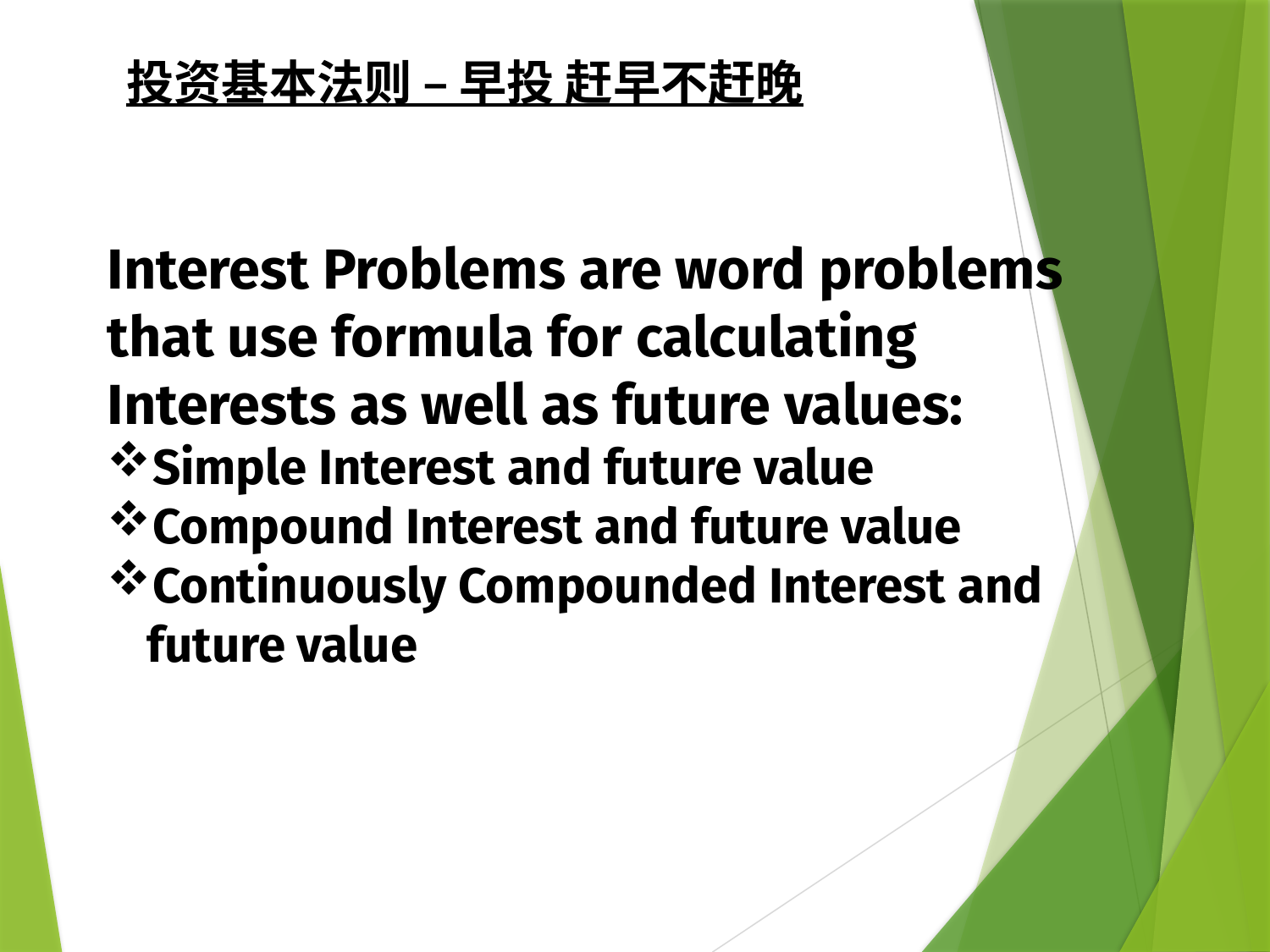

投资基本法则 – 早投 赶早不赶晚
Interest Problems are word problems that use formula for calculating Interests as well as future values:
Simple Interest and future value
Compound Interest and future value
Continuously Compounded Interest and future value